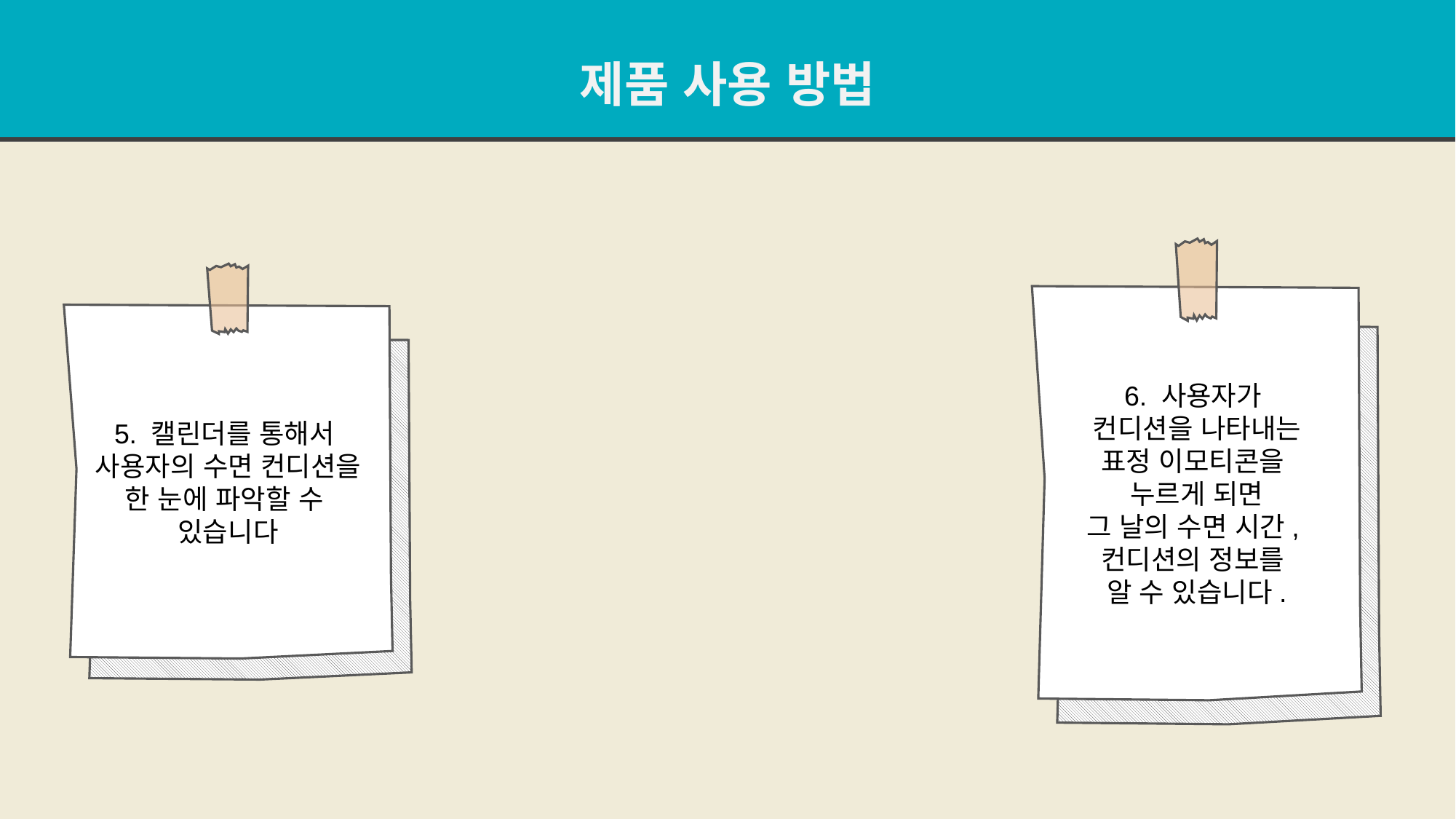

제품 사용 방법

6. 사용자가
컨디션을 나타내는
표정 이모티콘을
누르게 되면
그 날의 수면 시간,
컨디션의 정보를
알 수 있습니다.

5. 캘린더를 통해서
사용자의 수면 컨디션을
한 눈에 파악할 수
있습니다